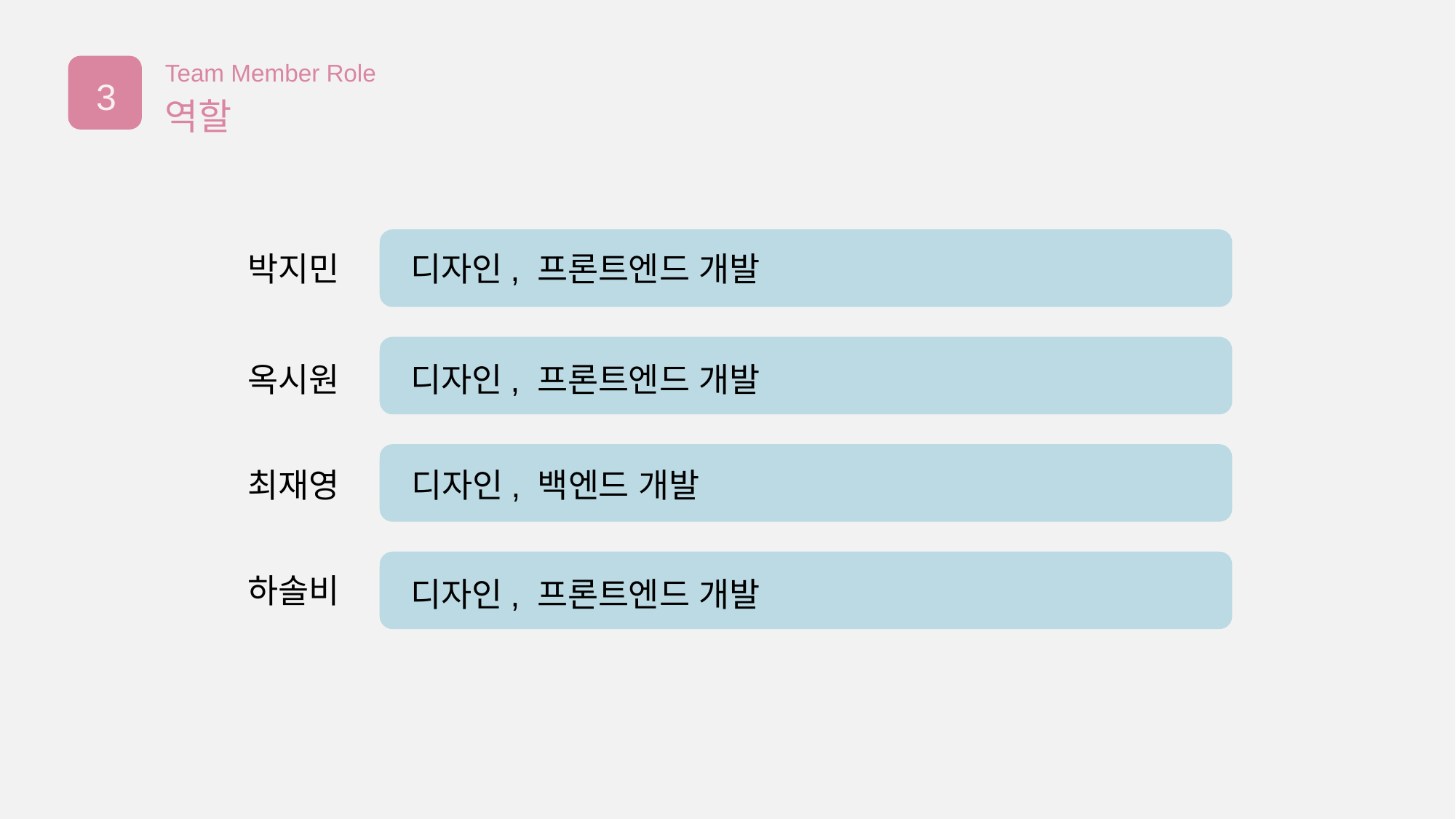

Team Member Role

3
역할

박지민
디자인, 프론트엔드 개발

옥시원
디자인, 프론트엔드 개발

디자인, 백엔드 개발
최재영

하솔비
디자인, 프론트엔드 개발